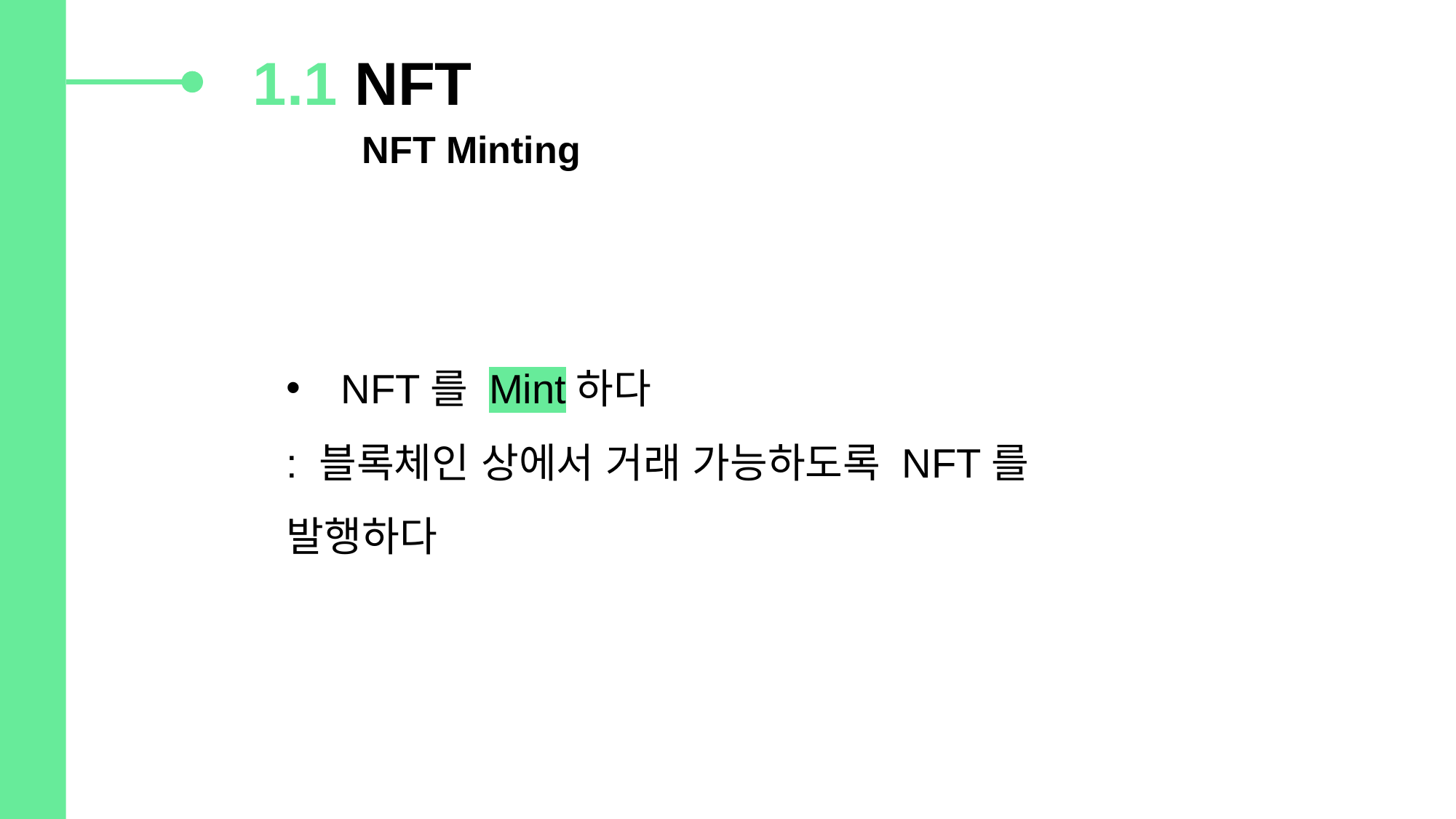

1.1 NFT
	NFT Minting
NFT를 Mint하다
: 블록체인 상에서 거래 가능하도록 NFT를 발행하다